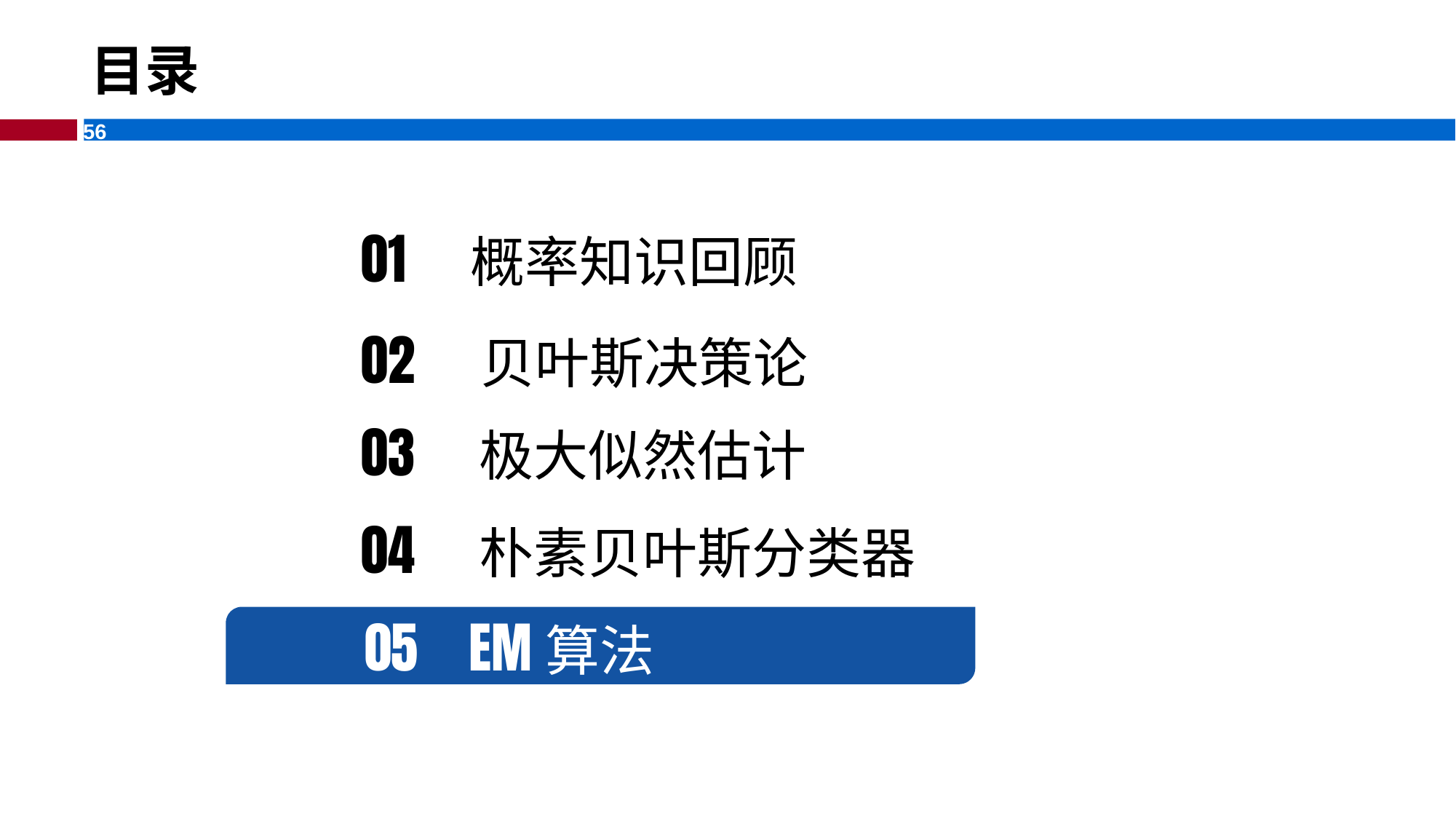

# 目录
01    概率知识回顾
02    贝叶斯决策论
03    极大似然估计
04    朴素贝叶斯分类器

05    EM算法